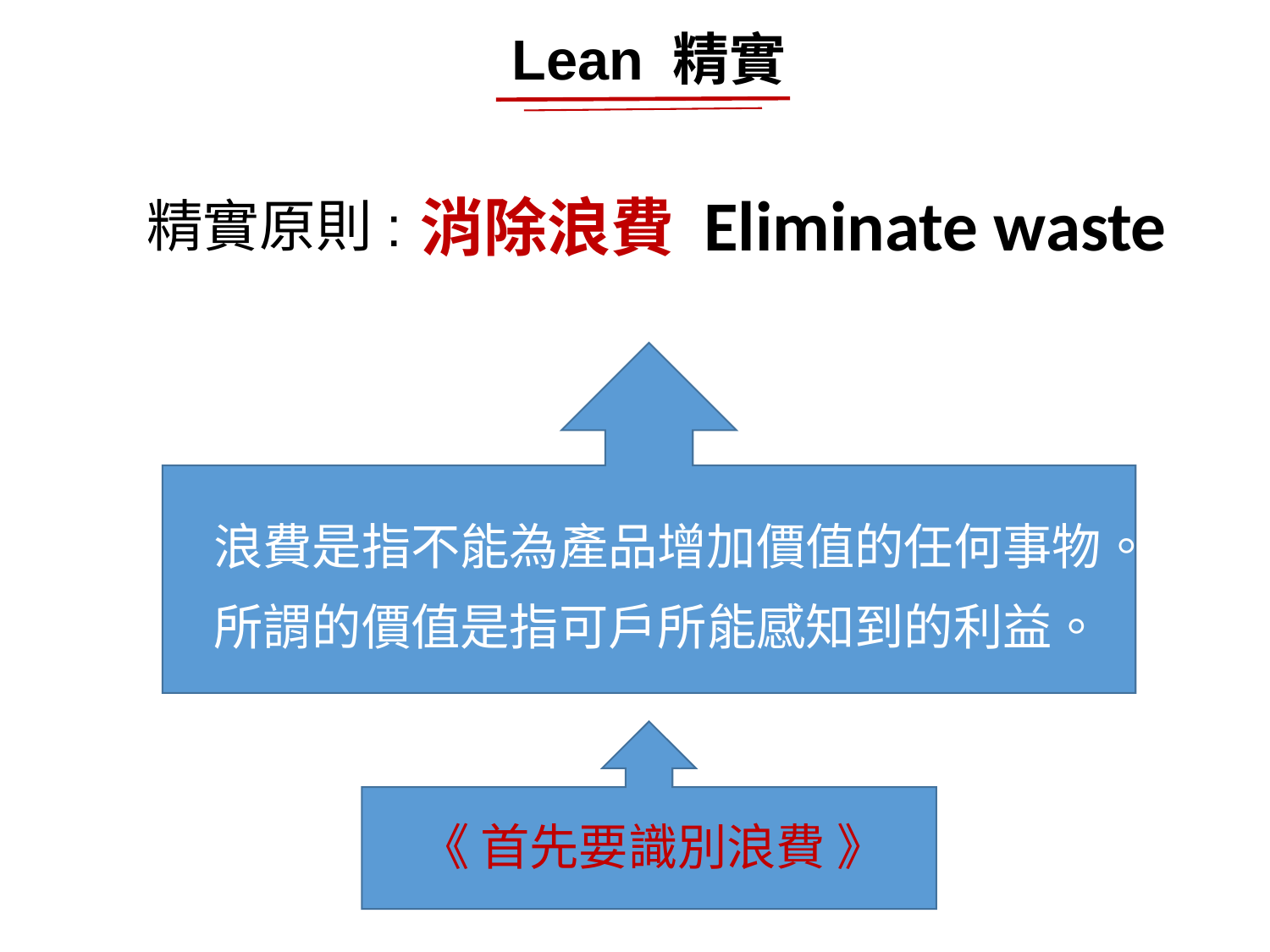

Lean 精實
消除浪費 Eliminate waste
精實原則:

  浪費是指不能為產品增加價值的任何事物。
  所謂的價值是指可戶所能感知到的利益。

《 首先要識別浪費 》